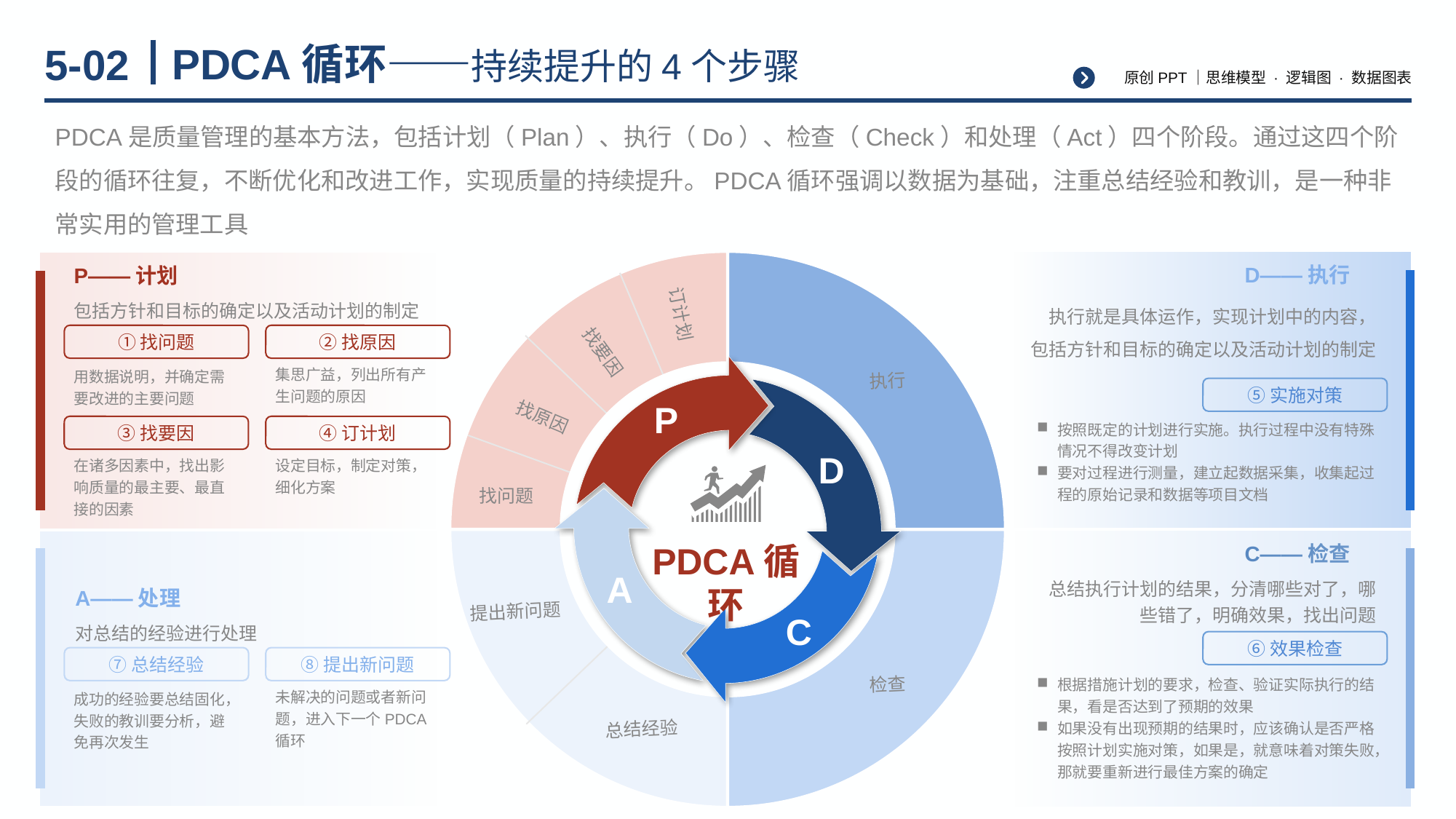

# PDCA循环——持续提升的4个步骤
5-02
PDCA是质量管理的基本方法，包括计划（Plan）、执行（Do）、检查（Check）和处理（Act）四个阶段。通过这四个阶段的循环往复，不断优化和改进工作，实现质量的持续提升。PDCA循环强调以数据为基础，注重总结经验和教训，是一种非常实用的管理工具

D——执行
执行就是具体运作，实现计划中的内容，
包括方针和目标的确定以及活动计划的制定
⑤实施对策
按照既定的计划进行实施。执行过程中没有特殊情况不得改变计划
要对过程进行测量，建立起数据采集，收集起过程的原始记录和数据等项目文档
C——检查

P——计划
包括方针和目标的确定以及活动计划的制定
①找问题
②找原因
集思广益，列出所有产生问题的原因
用数据说明，并确定需要改进的主要问题
③找要因
④订计划
在诸多因素中，找出影响质量的最主要、最直接的因素
设定目标，制定对策，细化方案
订计划
找要因
P

执行
D
找原因

找问题
A

总结执行计划的结果，分清哪些对了，哪些错了，明确效果，找出问题
⑥效果检查
根据措施计划的要求，检查、验证实际执行的结果，看是否达到了预期的效果
如果没有出现预期的结果时，应该确认是否严格按照计划实施对策，如果是，就意味着对策失败，那就要重新进行最佳方案的确定

A——处理
对总结的经验进行处理
⑦总结经验
⑧提出新问题
未解决的问题或者新问题，进入下一个PDCA循环
成功的经验要总结固化，失败的教训要分析，避免再次发生
PDCA循环
C
提出新问题
检查
总结经验